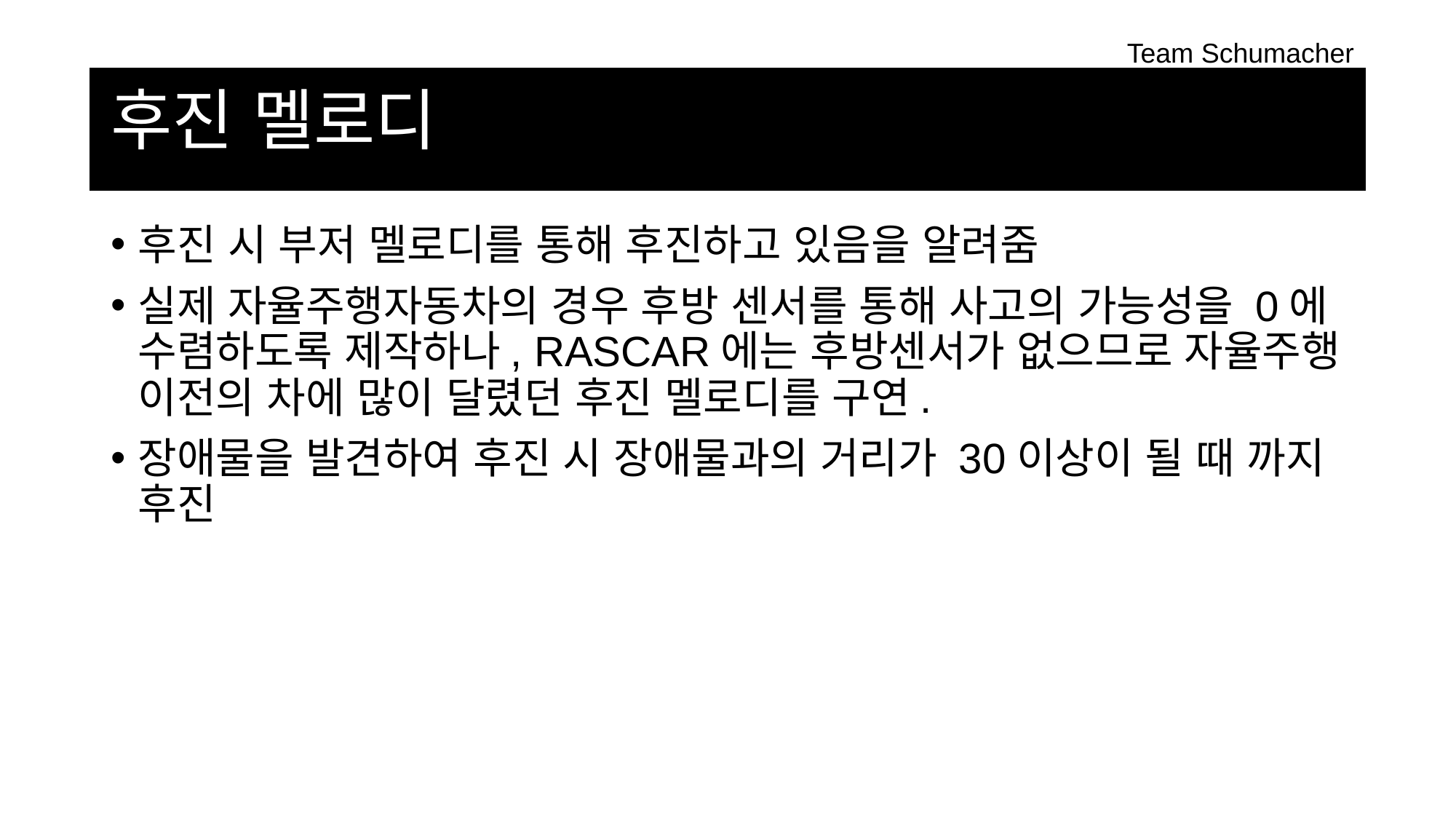

Team Schumacher
# 후진 멜로디

후진 시 부저 멜로디를 통해 후진하고 있음을 알려줌
실제 자율주행자동차의 경우 후방 센서를 통해 사고의 가능성을 0에 수렴하도록 제작하나, RASCAR에는 후방센서가 없으므로 자율주행 이전의 차에 많이 달렸던 후진 멜로디를 구연.
장애물을 발견하여 후진 시 장애물과의 거리가 30이상이 될 때 까지 후진